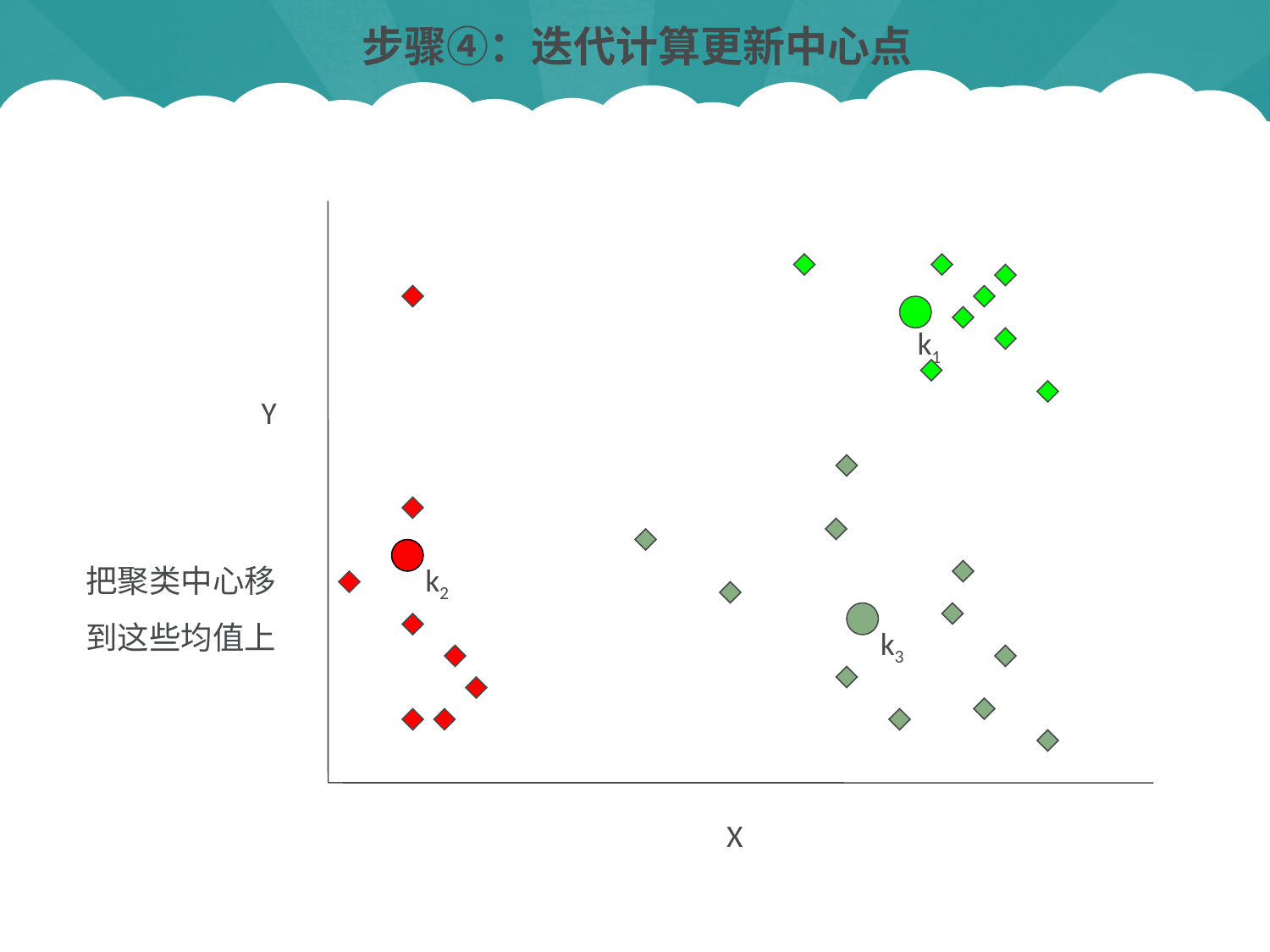

步骤④：迭代计算更新中心点

Y
X

k1

把聚类中心移到这些均值上

k2

k3